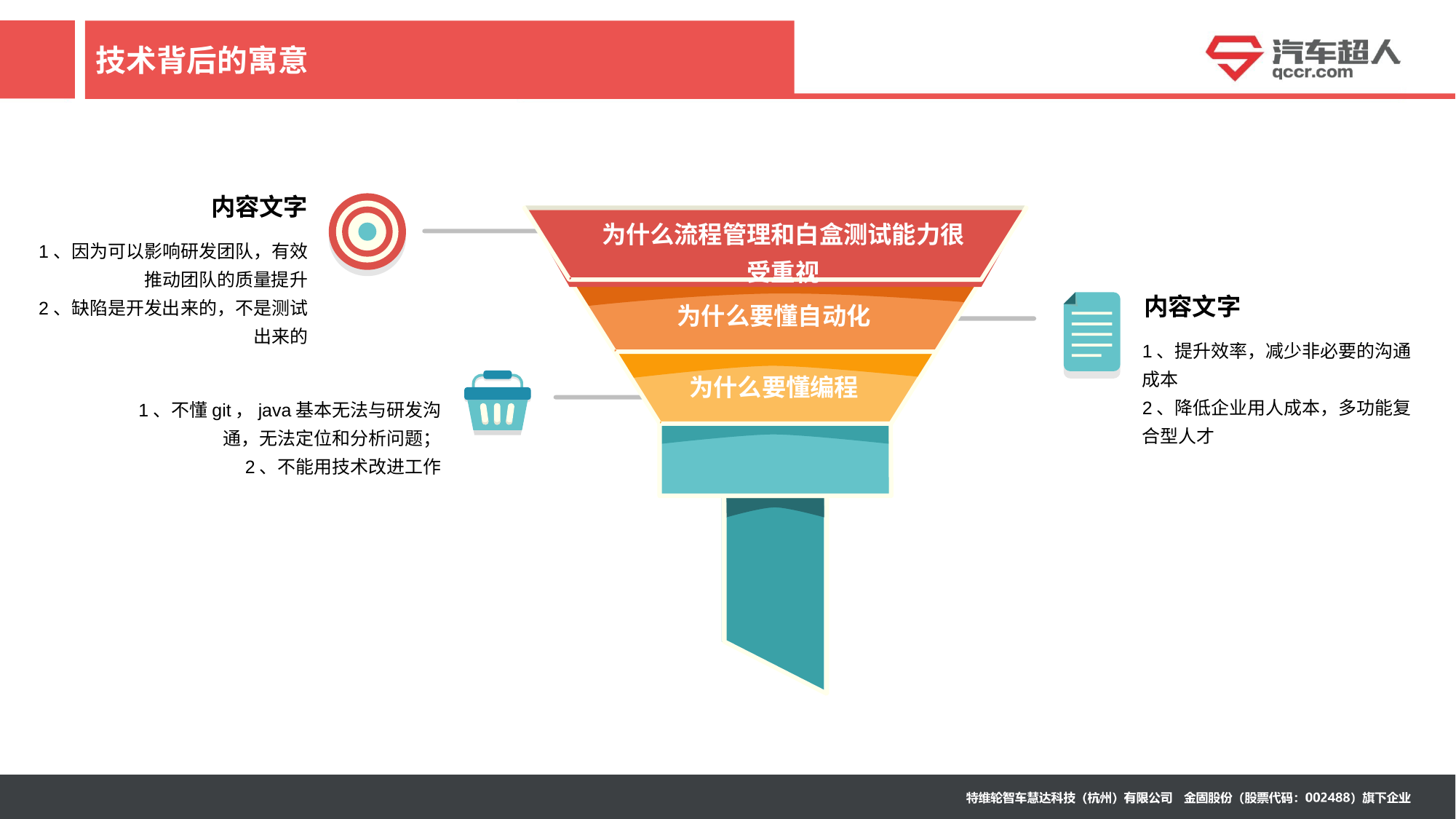

# 技术背后的寓意
内容文字

为什么流程管理和白盒测试能力很受重视

1、因为可以影响研发团队，有效推动团队的质量提升
2、缺陷是开发出来的，不是测试出来的

内容文字
为什么要懂自动化

1、提升效率，减少非必要的沟通成本
2、降低企业用人成本，多功能复合型人才

为什么要懂编程

1、不懂git，java基本无法与研发沟通，无法定位和分析问题；
2、不能用技术改进工作